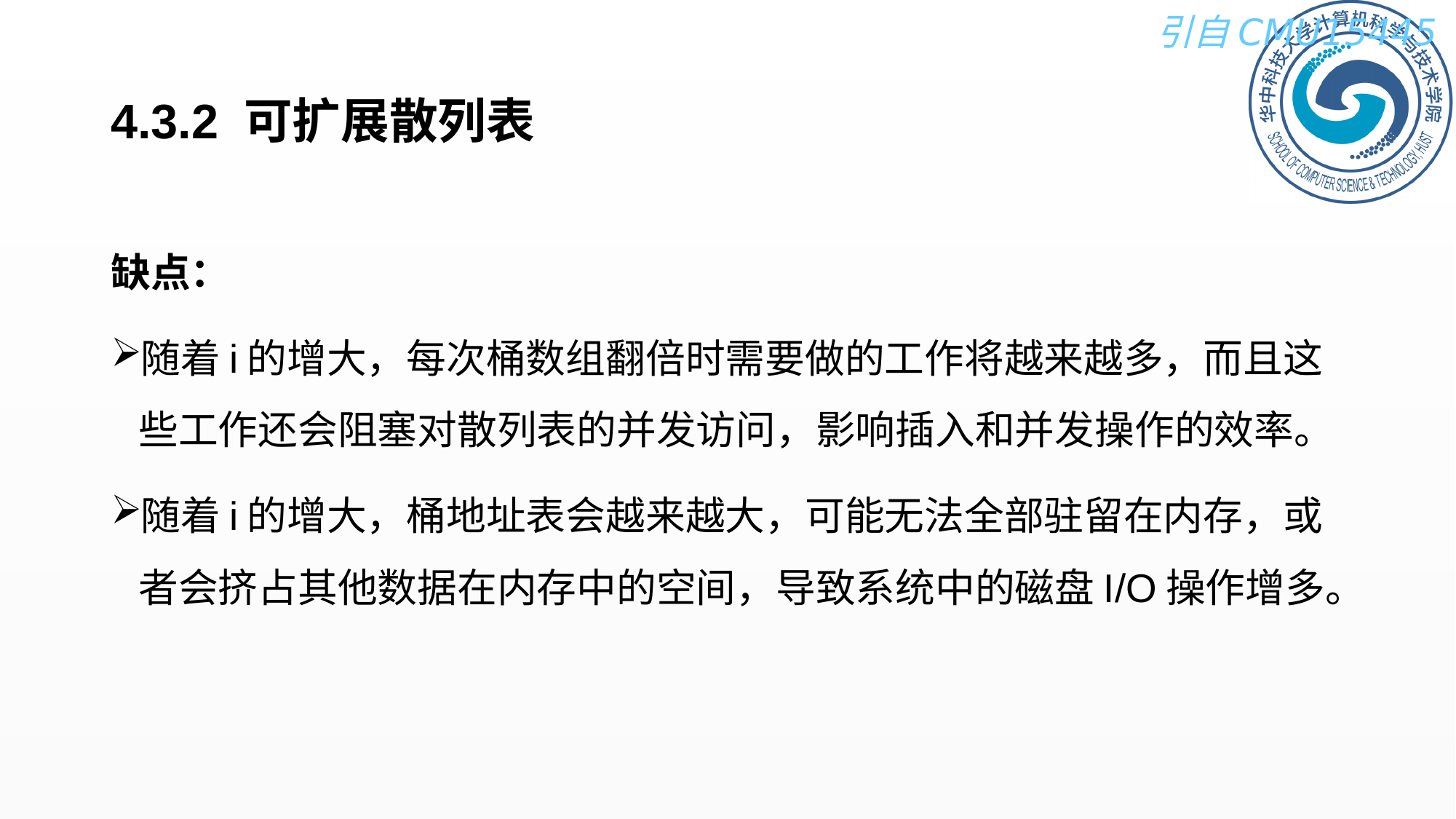

# 4.3.2 可扩展散列表
缺点：
随着i的增大，每次桶数组翻倍时需要做的工作将越来越多，而且这些工作还会阻塞对散列表的并发访问，影响插入和并发操作的效率。
随着i的增大，桶地址表会越来越大，可能无法全部驻留在内存，或者会挤占其他数据在内存中的空间，导致系统中的磁盘I/O操作增多。
124